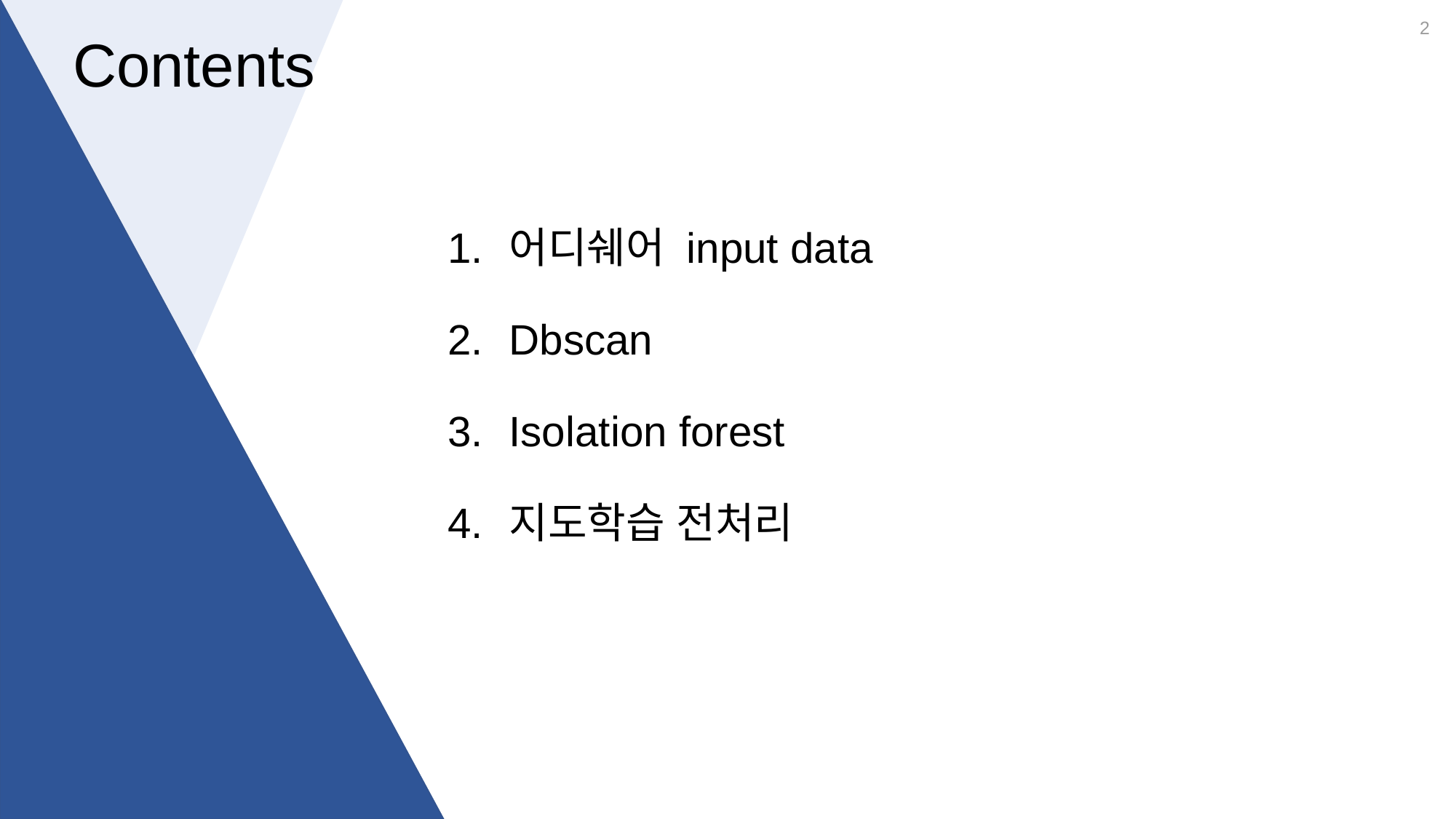

2
어디쉐어 input data
Dbscan
Isolation forest
지도학습 전처리